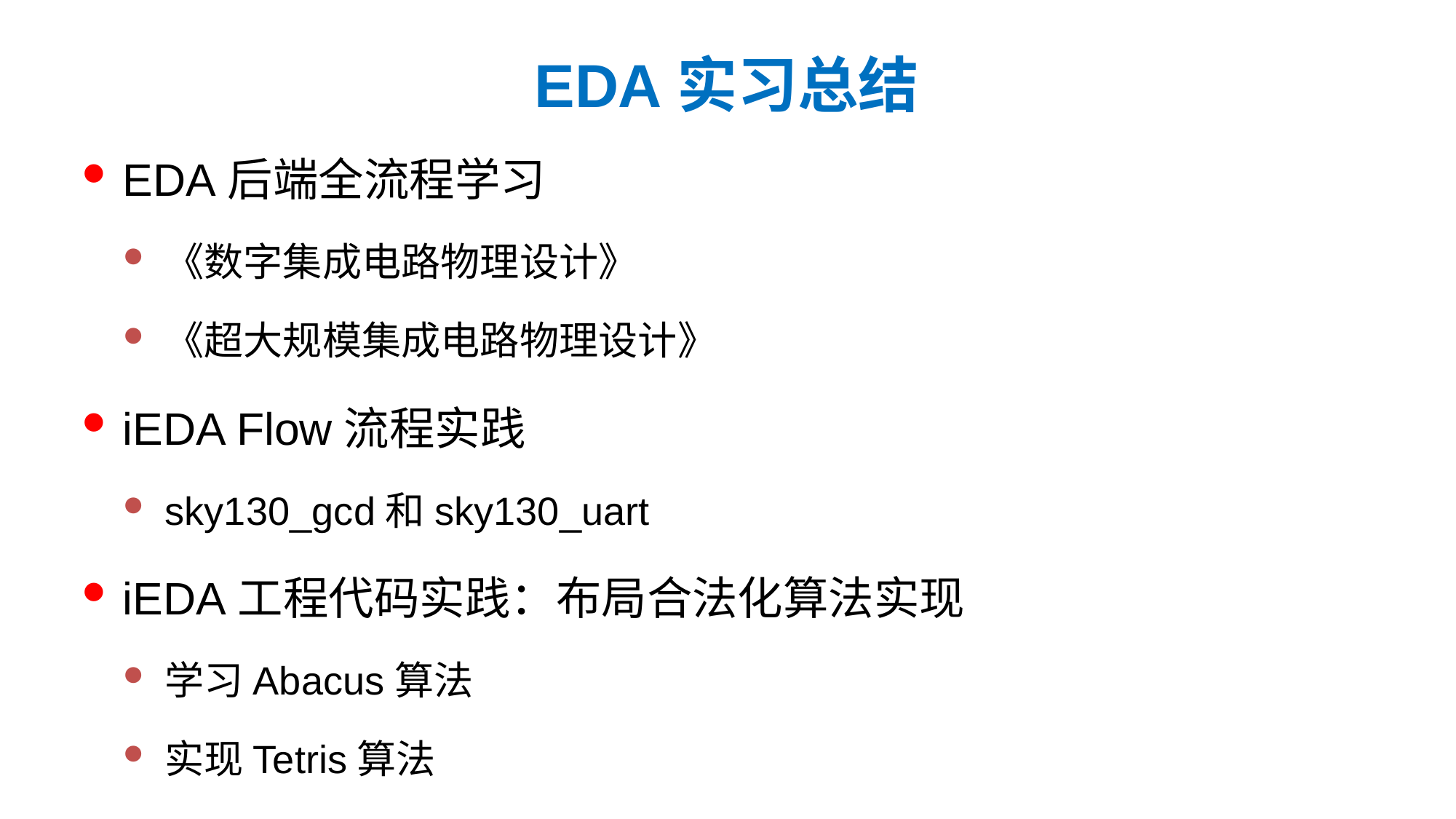

# EDA实习总结
EDA后端全流程学习
《数字集成电路物理设计》
《超大规模集成电路物理设计》
iEDA Flow流程实践
sky130_gcd和sky130_uart
iEDA工程代码实践：布局合法化算法实现
学习Abacus算法
实现Tetris算法